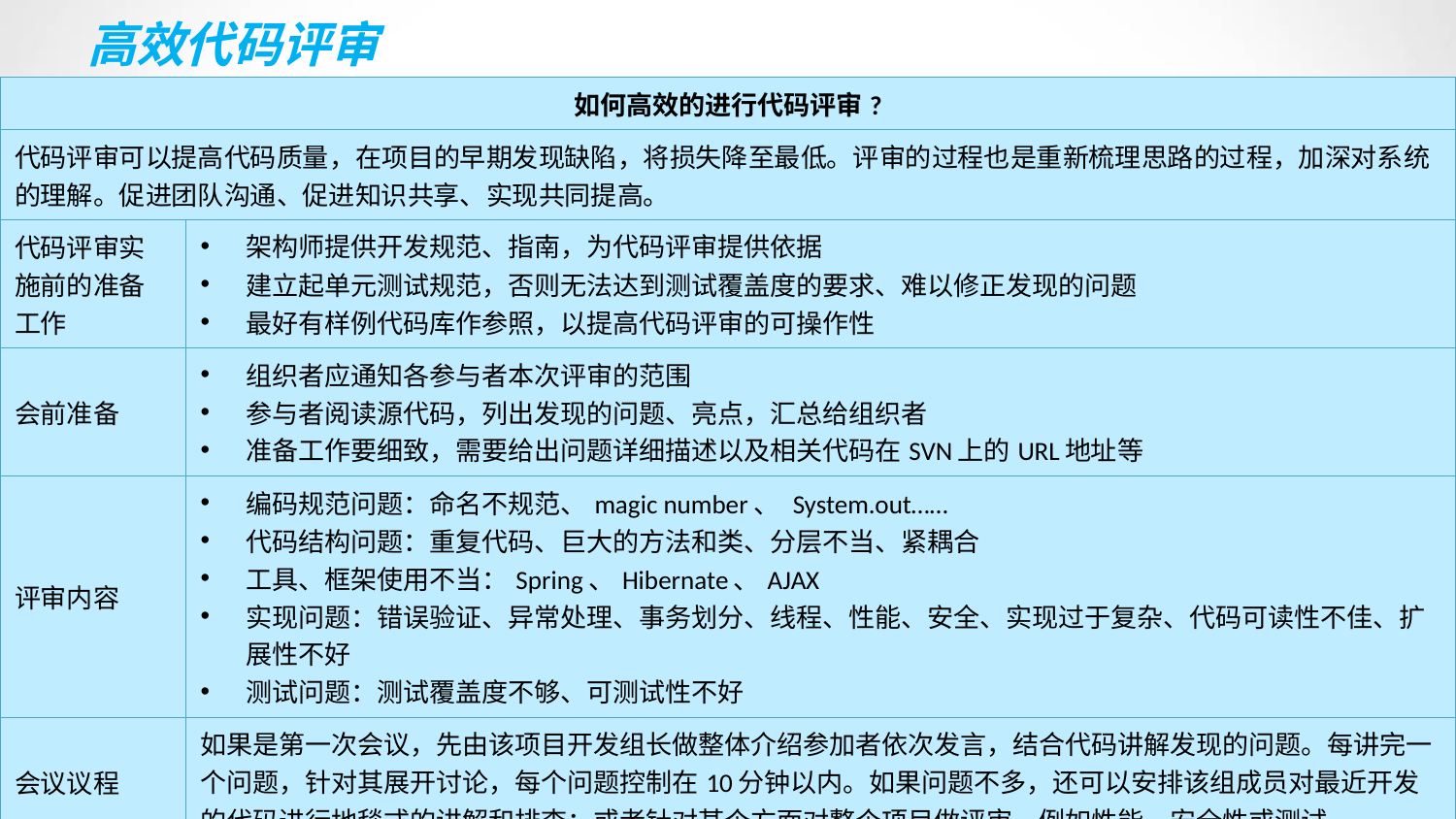

# 高效代码评审
| 如何高效的进行代码评审? |  |
| --- | --- |
| 代码评审可以提高代码质量，在项目的早期发现缺陷，将损失降至最低。评审的过程也是重新梳理思路的过程，加深对系统的理解。促进团队沟通、促进知识共享、实现共同提高。 |  |
| 代码评审实施前的准备工作 | 架构师提供开发规范、指南，为代码评审提供依据 建立起单元测试规范，否则无法达到测试覆盖度的要求、难以修正发现的问题 最好有样例代码库作参照，以提高代码评审的可操作性 |
| 会前准备 | 组织者应通知各参与者本次评审的范围 参与者阅读源代码，列出发现的问题、亮点，汇总给组织者 准备工作要细致，需要给出问题详细描述以及相关代码在SVN上的URL地址等 |
| 评审内容 | 编码规范问题：命名不规范、magic number、 System.out…… 代码结构问题：重复代码、巨大的方法和类、分层不当、紧耦合 工具、框架使用不当：Spring、Hibernate、AJAX 实现问题：错误验证、异常处理、事务划分、线程、性能、安全、实现过于复杂、代码可读性不佳、扩展性不好 测试问题：测试覆盖度不够、可测试性不好 |
| 会议议程 | 如果是第一次会议，先由该项目开发组长做整体介绍参加者依次发言，结合代码讲解发现的问题。每讲完一个问题，针对其展开讨论，每个问题控制在10分钟以内。如果问题不多，还可以安排该组成员对最近开发的代码进行地毯式的讲解和排查；或者针对某个方面对整个项目做评审，例如性能、安全性或测试 |